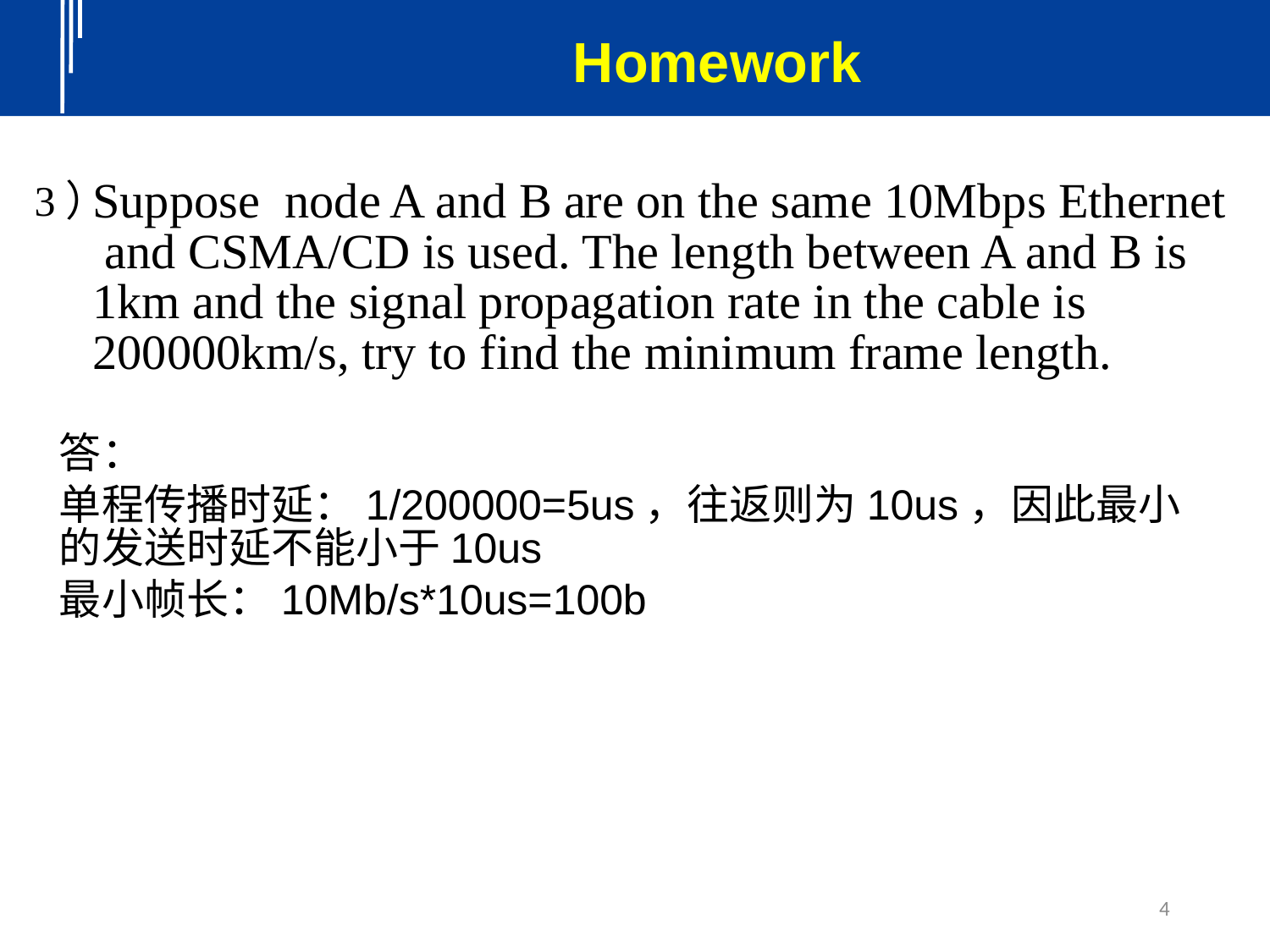

Homework
3）
Suppose  node A and B are on the same 10Mbps Ethernet  and CSMA/CD is used. The length between A and B is 1km and the signal propagation rate in the cable is 200000km/s, try to find the minimum frame length.
答：
单程传播时延：1/200000=5us，往返则为10us，因此最小的发送时延不能小于10us
最小帧长：10Mb/s*10us=100b
4